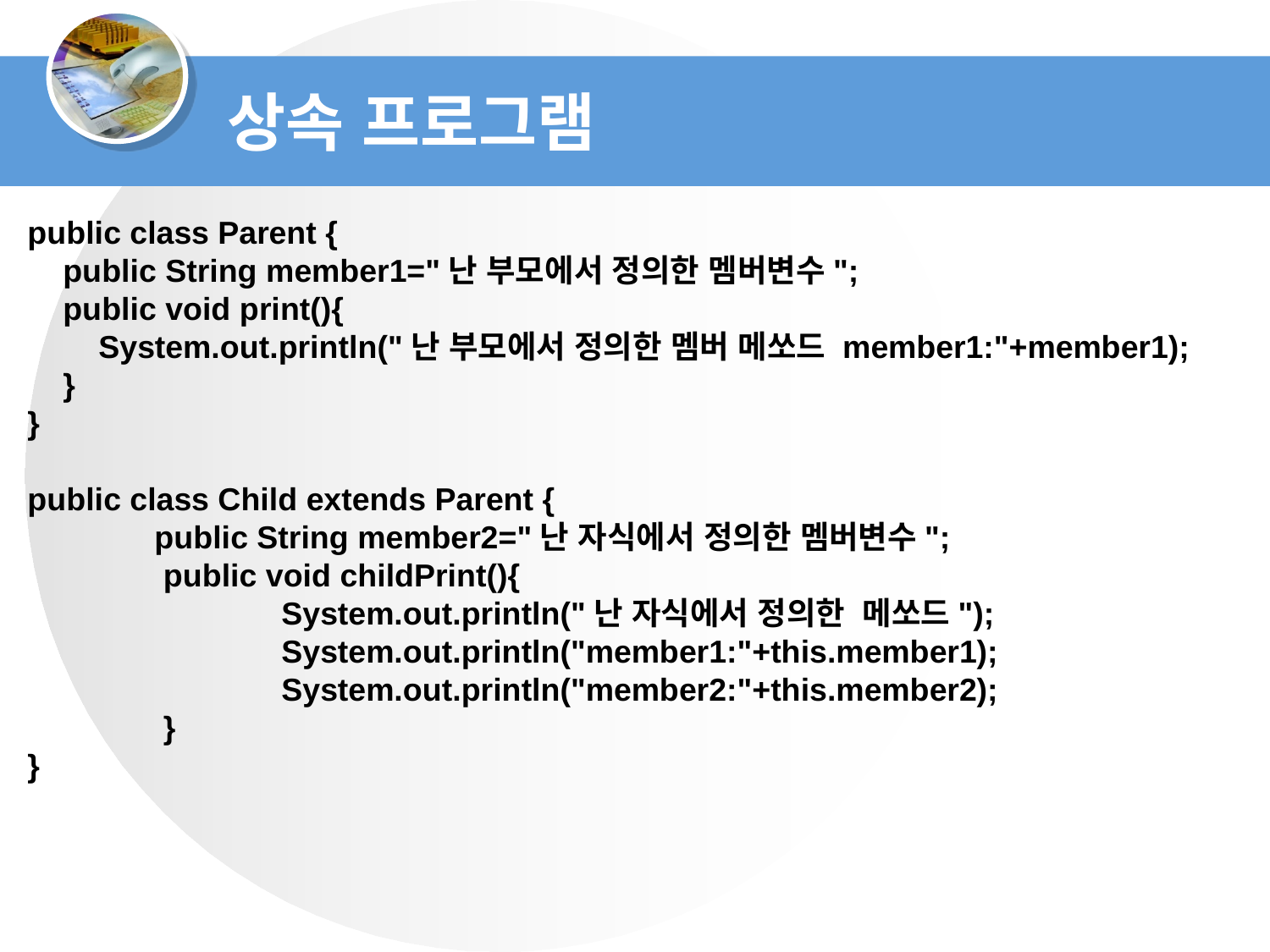

상속 프로그램
public class Parent {
    public String member1="난 부모에서 정의한 멤버변수";
    public void print(){
        System.out.println("난 부모에서 정의한 멤버 메쏘드 member1:"+member1);
    }
}

public class Child extends Parent {
	public String member2="난 자식에서 정의한 멤버변수";
 	 public void childPrint(){
		System.out.println("난 자식에서 정의한  메쏘드");
		System.out.println("member1:"+this.member1);
		System.out.println("member2:"+this.member2);
 	 }
}